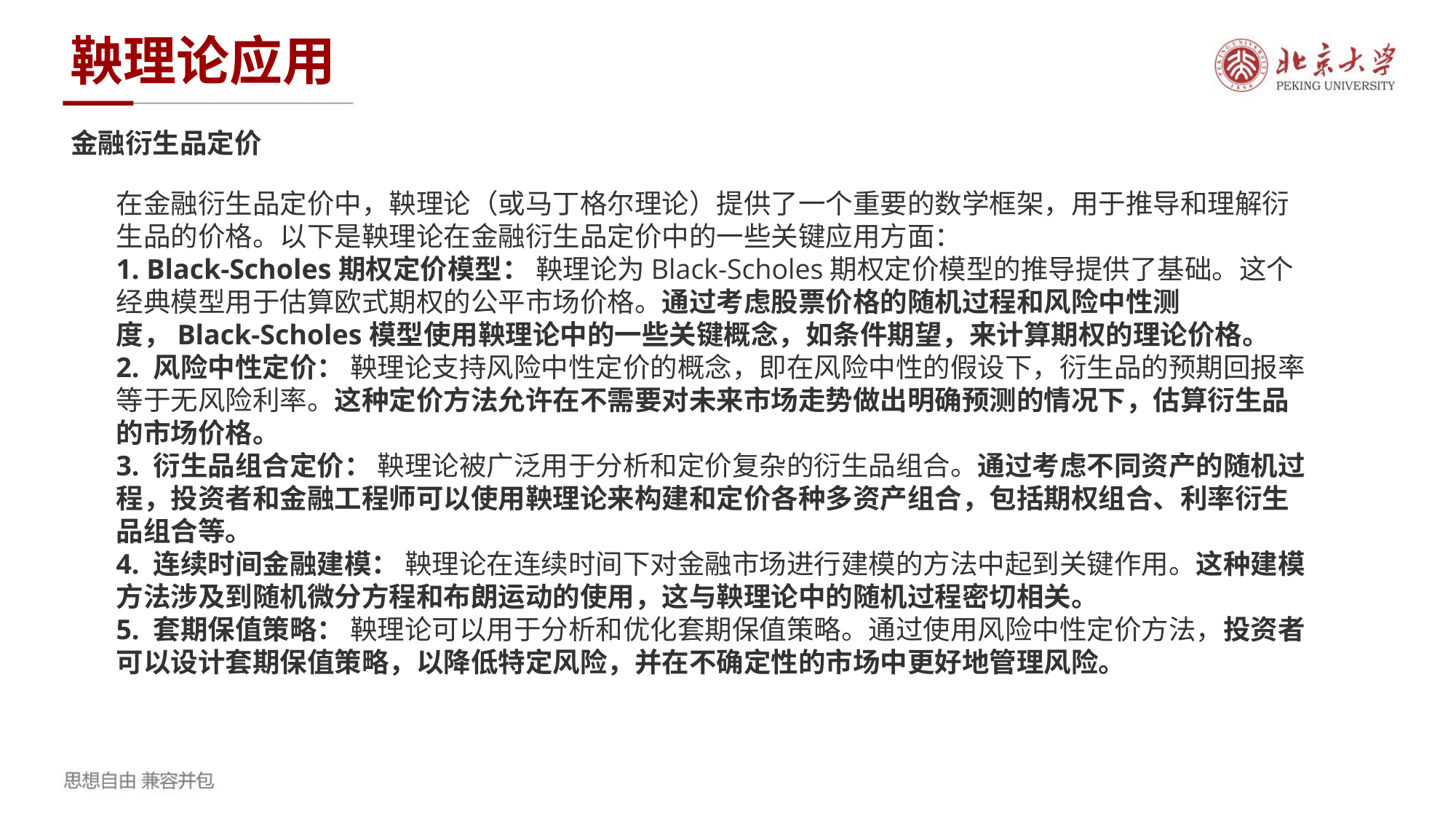

鞅理论应用
金融衍生品定价
在金融衍生品定价中，鞅理论（或马丁格尔理论）提供了一个重要的数学框架，用于推导和理解衍生品的价格。以下是鞅理论在金融衍生品定价中的一些关键应用方面：
1. Black-Scholes期权定价模型： 鞅理论为Black-Scholes期权定价模型的推导提供了基础。这个经典模型用于估算欧式期权的公平市场价格。通过考虑股票价格的随机过程和风险中性测度，Black-Scholes模型使用鞅理论中的一些关键概念，如条件期望，来计算期权的理论价格。
2. 风险中性定价： 鞅理论支持风险中性定价的概念，即在风险中性的假设下，衍生品的预期回报率等于无风险利率。这种定价方法允许在不需要对未来市场走势做出明确预测的情况下，估算衍生品的市场价格。
3. 衍生品组合定价： 鞅理论被广泛用于分析和定价复杂的衍生品组合。通过考虑不同资产的随机过程，投资者和金融工程师可以使用鞅理论来构建和定价各种多资产组合，包括期权组合、利率衍生品组合等。
4. 连续时间金融建模： 鞅理论在连续时间下对金融市场进行建模的方法中起到关键作用。这种建模方法涉及到随机微分方程和布朗运动的使用，这与鞅理论中的随机过程密切相关。
5. 套期保值策略： 鞅理论可以用于分析和优化套期保值策略。通过使用风险中性定价方法，投资者可以设计套期保值策略，以降低特定风险，并在不确定性的市场中更好地管理风险。